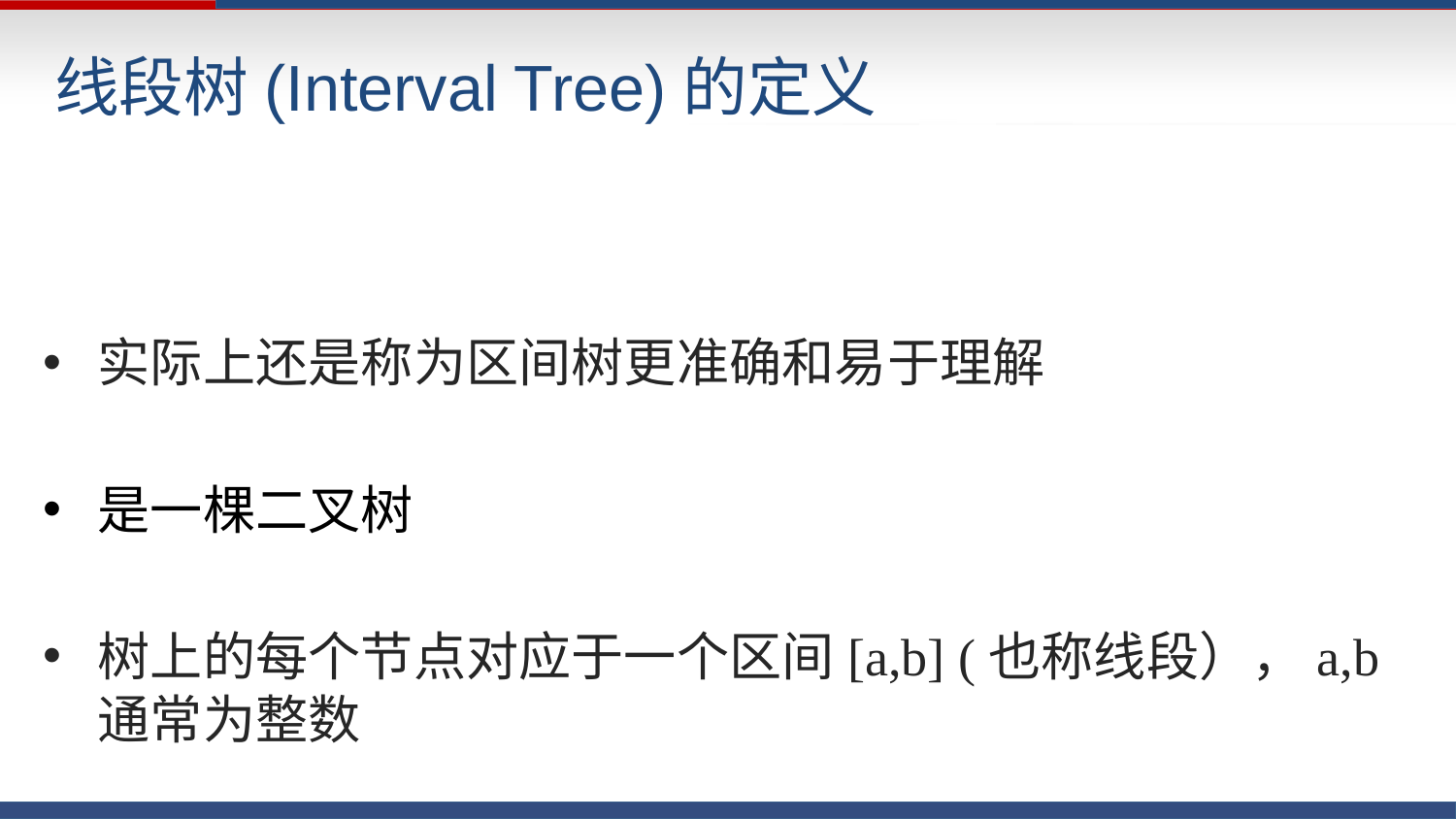

# 线段树(Interval Tree)的定义

实际上还是称为区间树更准确和易于理解

是一棵二叉树

树上的每个节点对应于一个区间[a,b] (也称线段），a,b 通常为整数